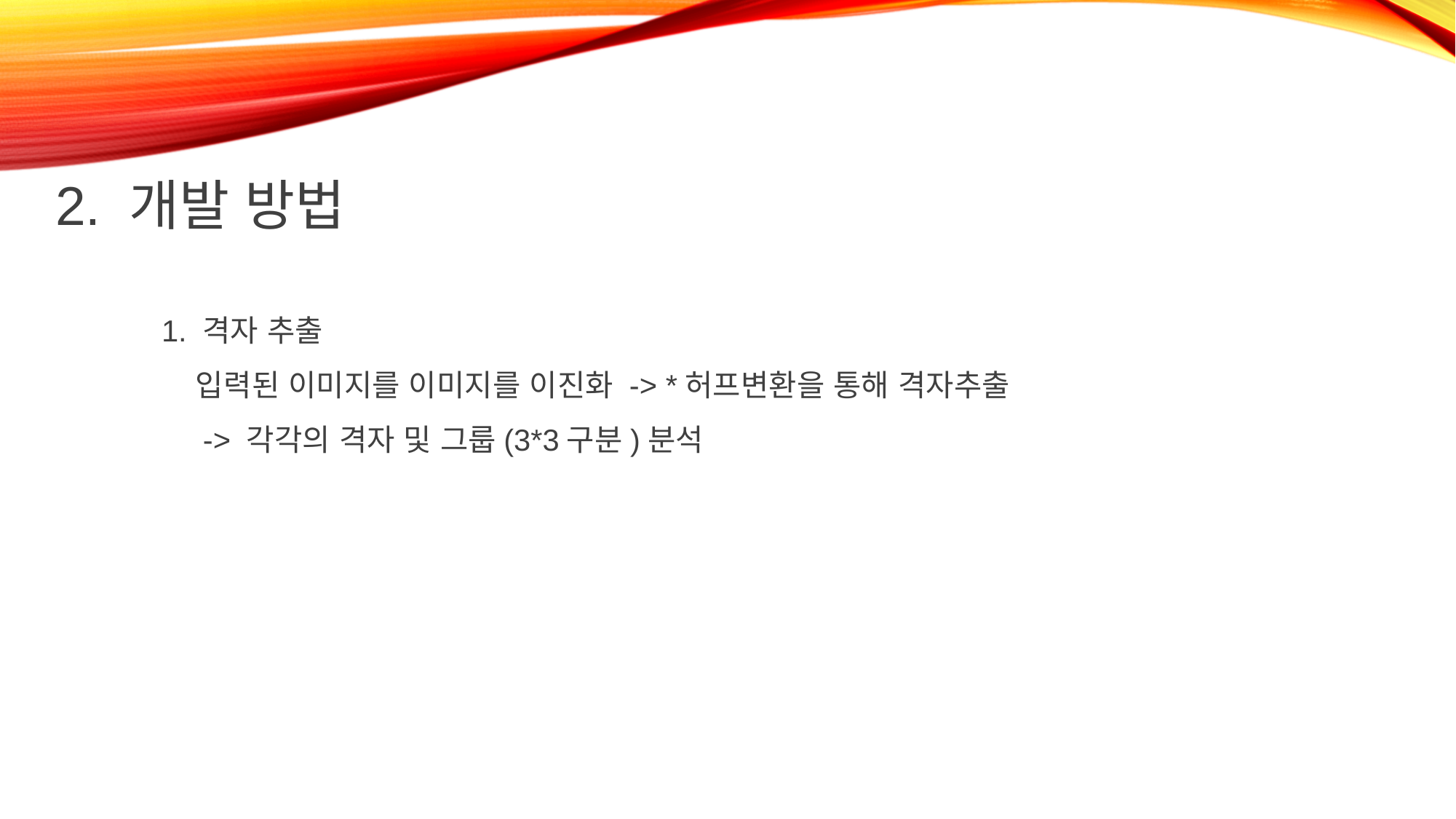

2. 개발 방법
1. 격자 추출
    입력된 이미지를 이미지를 이진화 -> *허프변환을 통해 격자추출
    -> 각각의 격자 및 그룹(3*3구분)분석